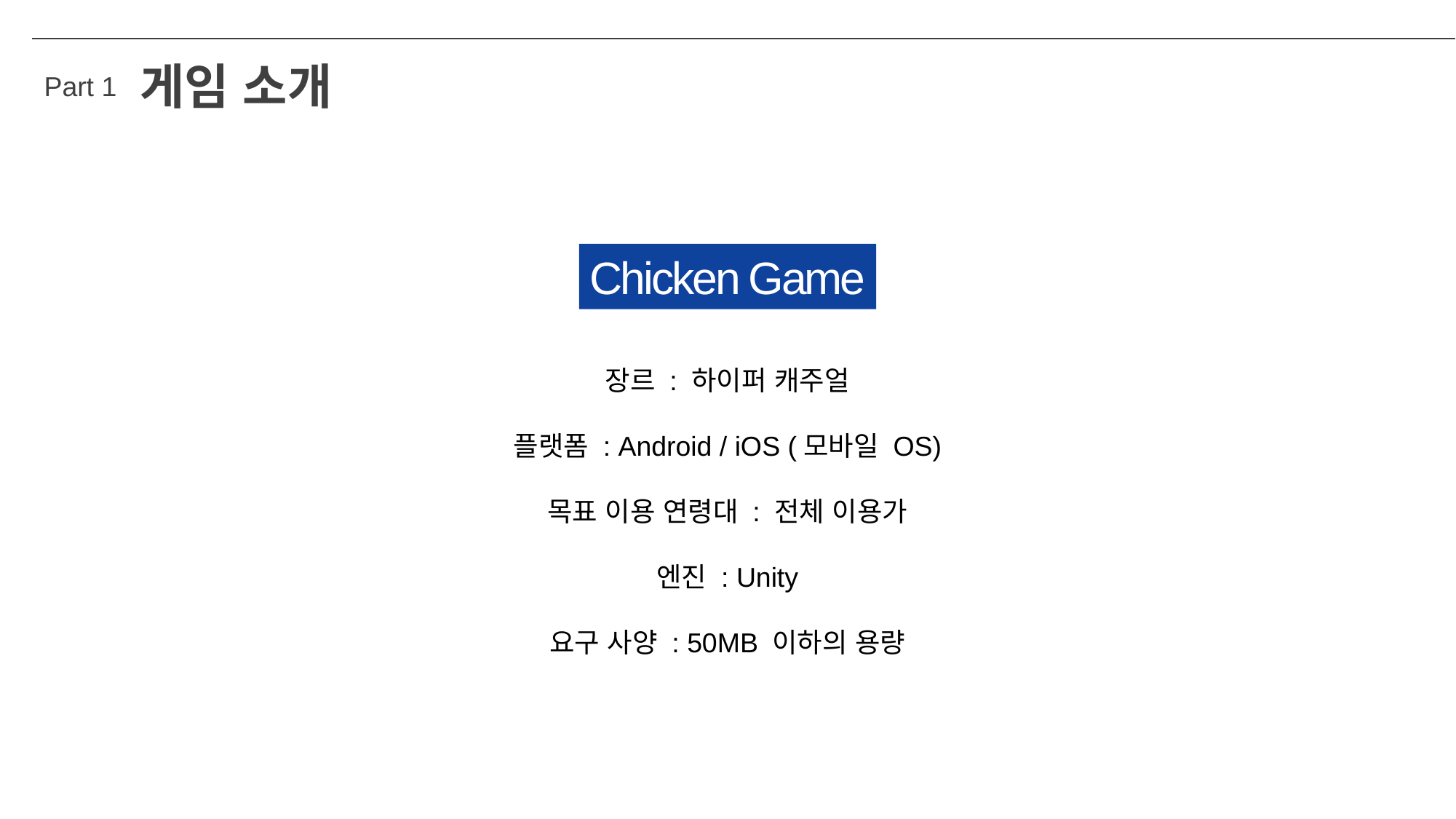

게임 소개
Part 1
Chicken Game
장르 : 하이퍼 캐주얼

플랫폼 : Android / iOS (모바일 OS)

목표 이용 연령대 : 전체 이용가

엔진 : Unity

요구 사양 : 50MB 이하의 용량